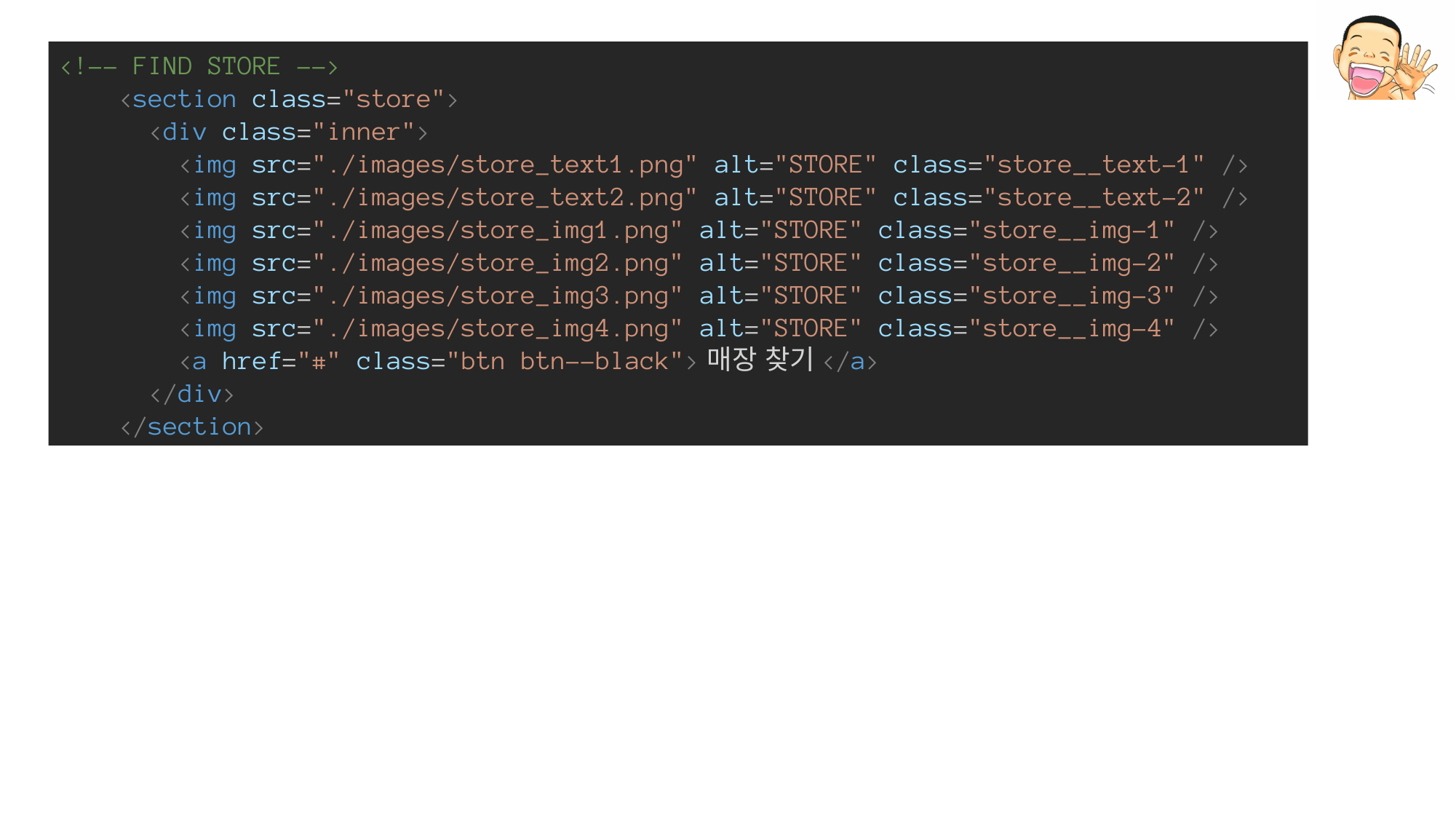

<!-- FIND STORE -->
    <section class="store">
      <div class="inner">
        <img src="./images/store_text1.png" alt="STORE" class="store__text-1" />
        <img src="./images/store_text2.png" alt="STORE" class="store__text-2" />
        <img src="./images/store_img1.png" alt="STORE" class="store__img-1" />
        <img src="./images/store_img2.png" alt="STORE" class="store__img-2" />
        <img src="./images/store_img3.png" alt="STORE" class="store__img-3" />
        <img src="./images/store_img4.png" alt="STORE" class="store__img-4" />
        <a href="#" class="btn btn--black">매장 찾기</a>
      </div>
    </section>